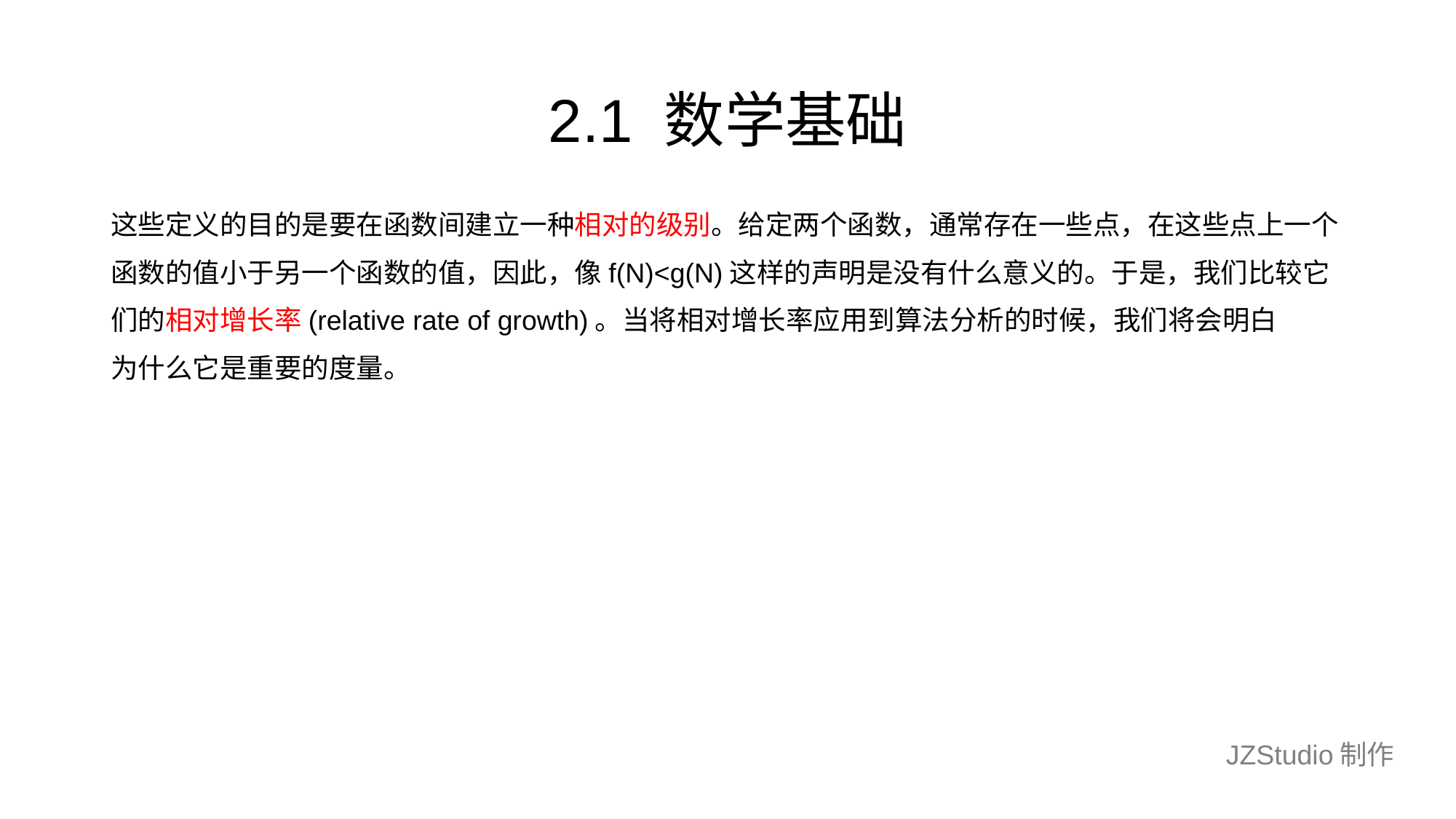

# 2.1 数学基础
这些定义的目的是要在函数间建立一种相对的级别。给定两个函数，通常存在一些点，在这些点上一个
函数的值小于另一个函数的值，因此，像f(N)<g(N)这样的声明是没有什么意义的。于是，我们比较它
们的相对增长率(relative rate of growth)。当将相对增长率应用到算法分析的时候，我们将会明白
为什么它是重要的度量。